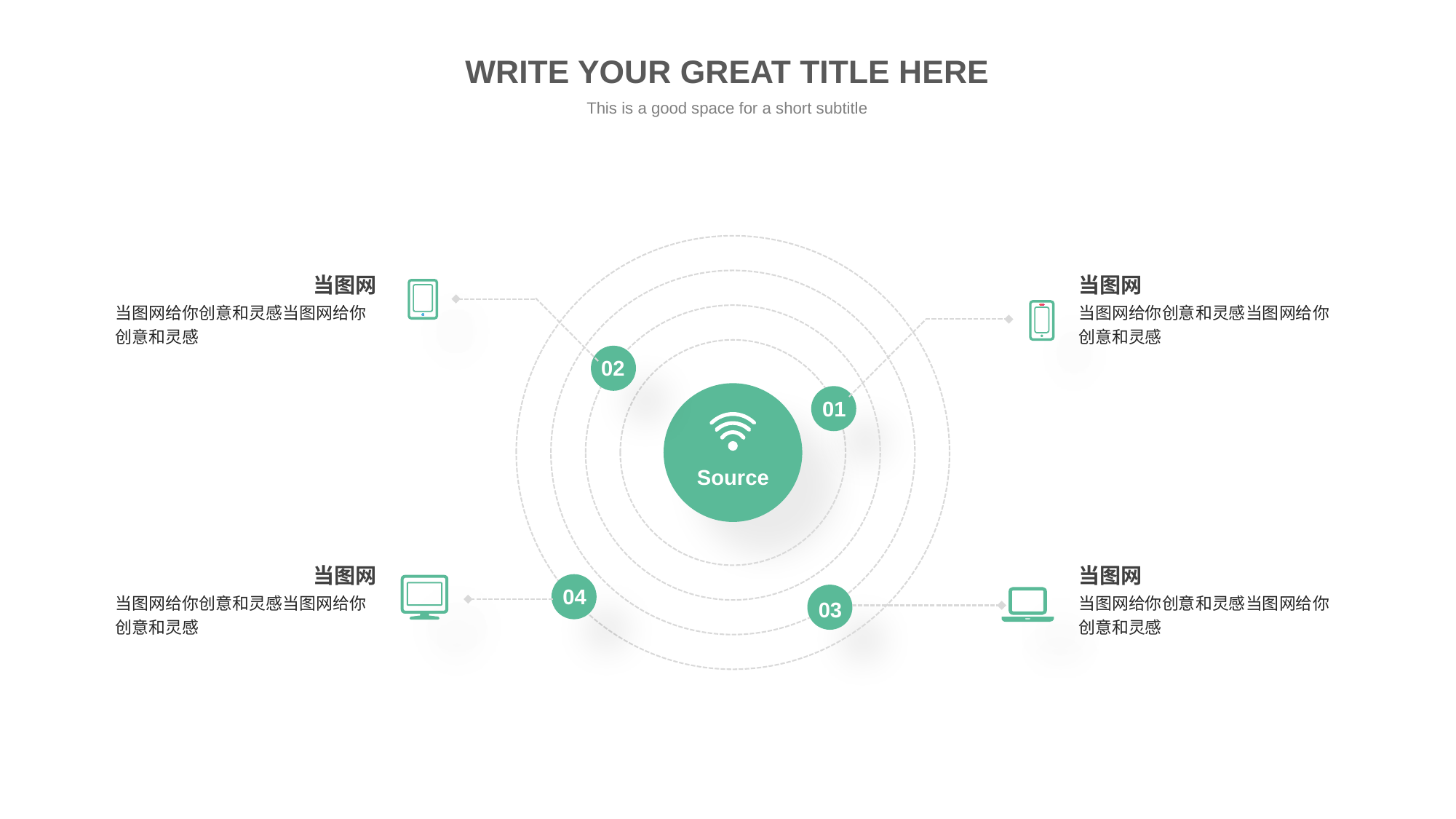

WRITE YOUR GREAT TITLE HERE
This is a good space for a short subtitle

02

01

Source

04

03

当图网
当图网给你创意和灵感当图网给你创意和灵感
当图网
当图网给你创意和灵感当图网给你创意和灵感
当图网
当图网给你创意和灵感当图网给你创意和灵感
当图网
当图网给你创意和灵感当图网给你创意和灵感